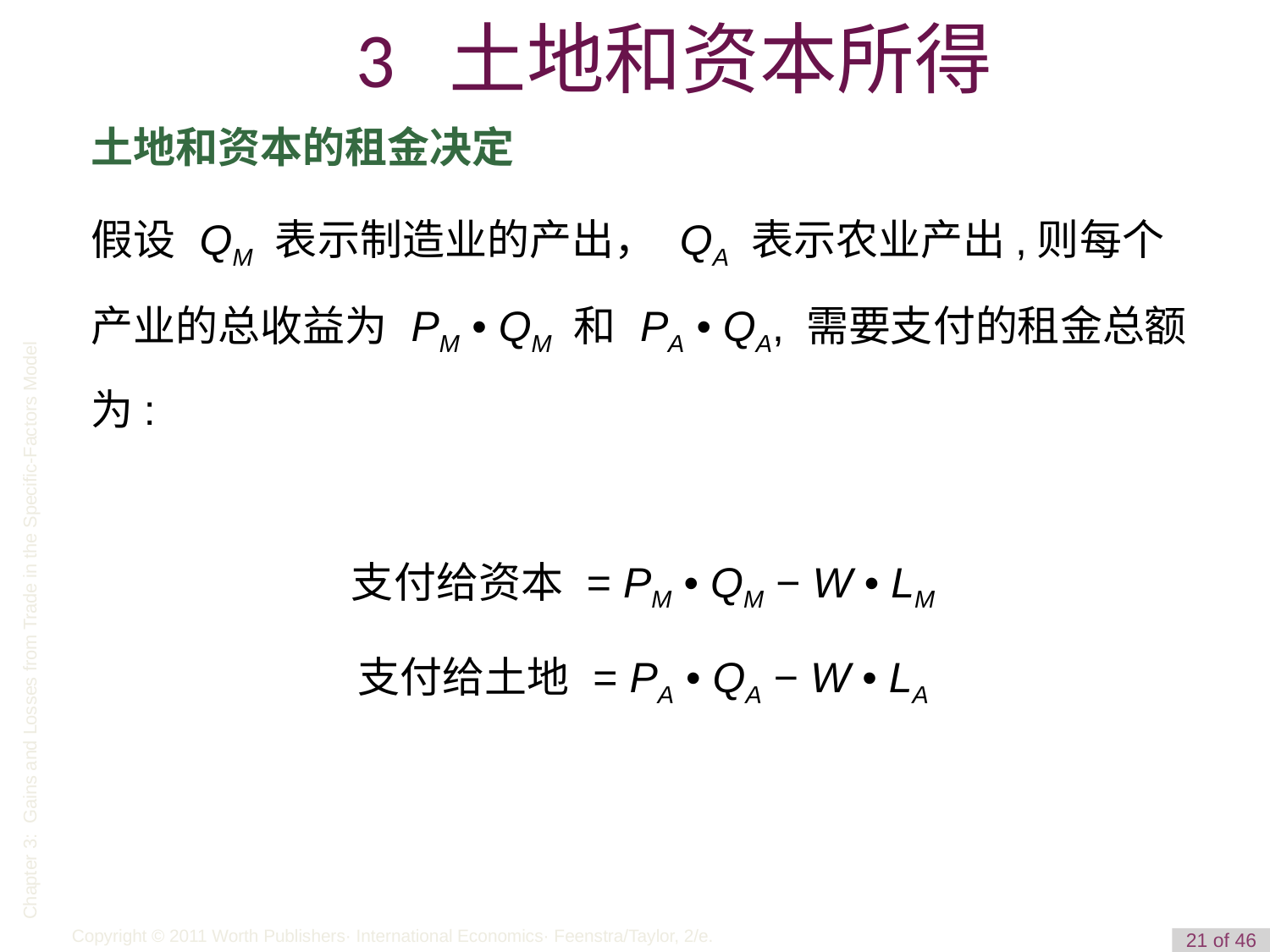

3  土地和资本所得
土地和资本的租金决定
假设 QM 表示制造业的产出， QA 表示农业产出,则每个产业的总收益为 PM • QM 和 PA • QA, 需要支付的租金总额为:

支付给资本 = PM • QM − W • LM
支付给土地 = PA • QA − W • LA